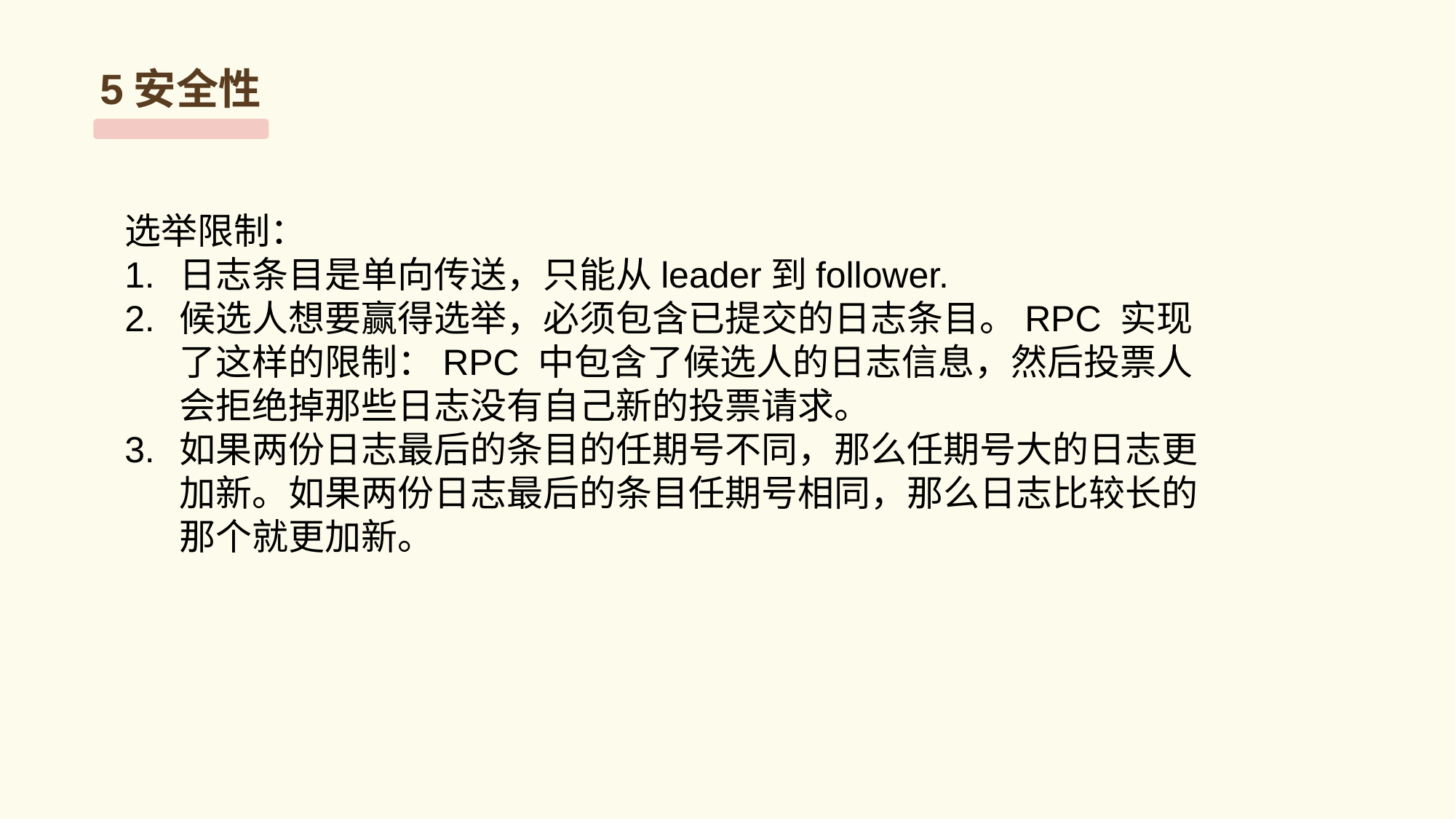

5安全性

选举限制：
日志条目是单向传送，只能从leader到follower.
候选人想要赢得选举，必须包含已提交的日志条目。RPC 实现了这样的限制：RPC 中包含了候选人的日志信息，然后投票人会拒绝掉那些日志没有自己新的投票请求。
如果两份日志最后的条目的任期号不同，那么任期号大的日志更加新。如果两份日志最后的条目任期号相同，那么日志比较长的那个就更加新。